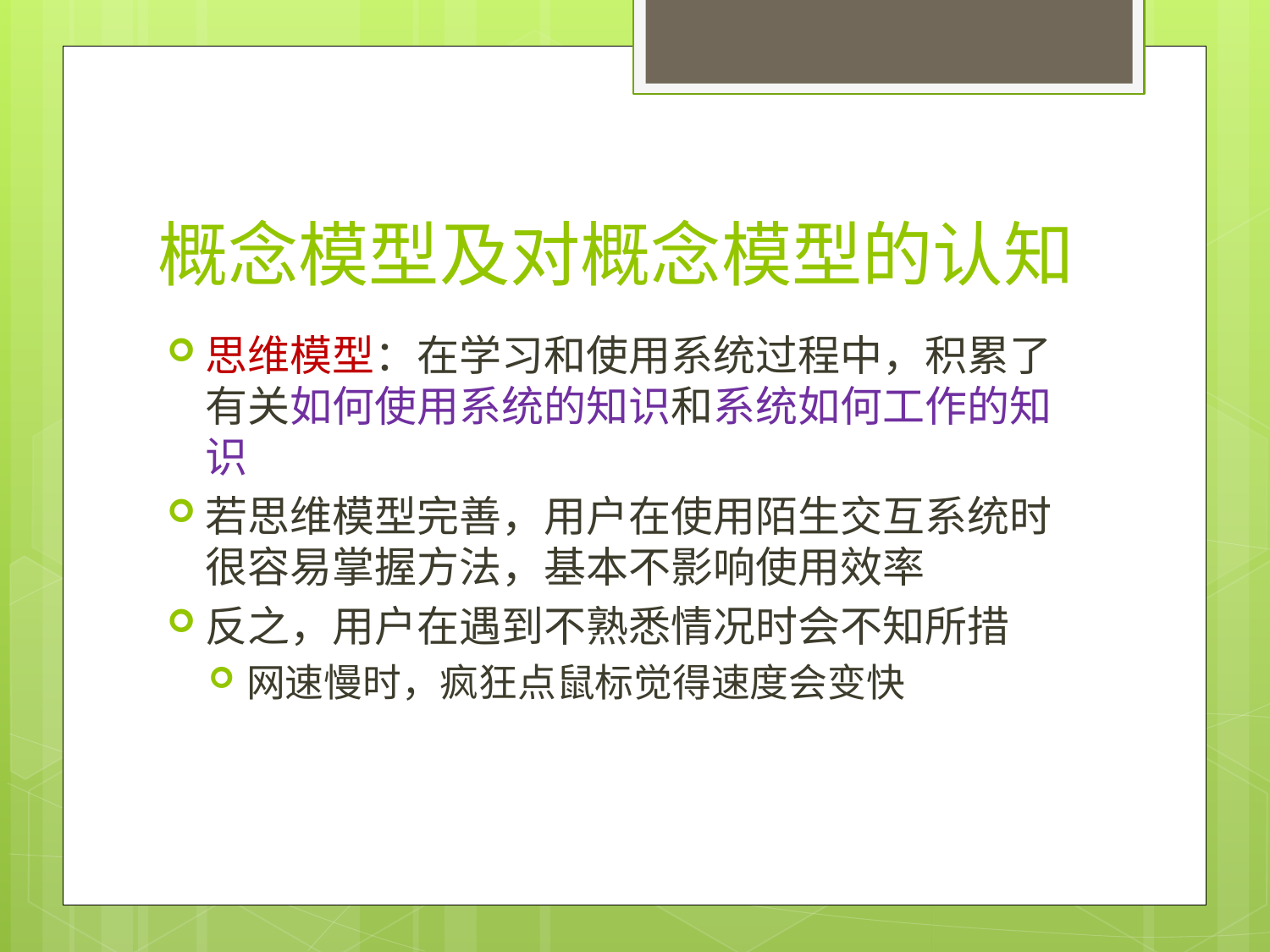

# 概念模型及对概念模型的认知
思维模型：在学习和使用系统过程中，积累了有关如何使用系统的知识和系统如何工作的知识
若思维模型完善，用户在使用陌生交互系统时很容易掌握方法，基本不影响使用效率
反之，用户在遇到不熟悉情况时会不知所措
网速慢时，疯狂点鼠标觉得速度会变快